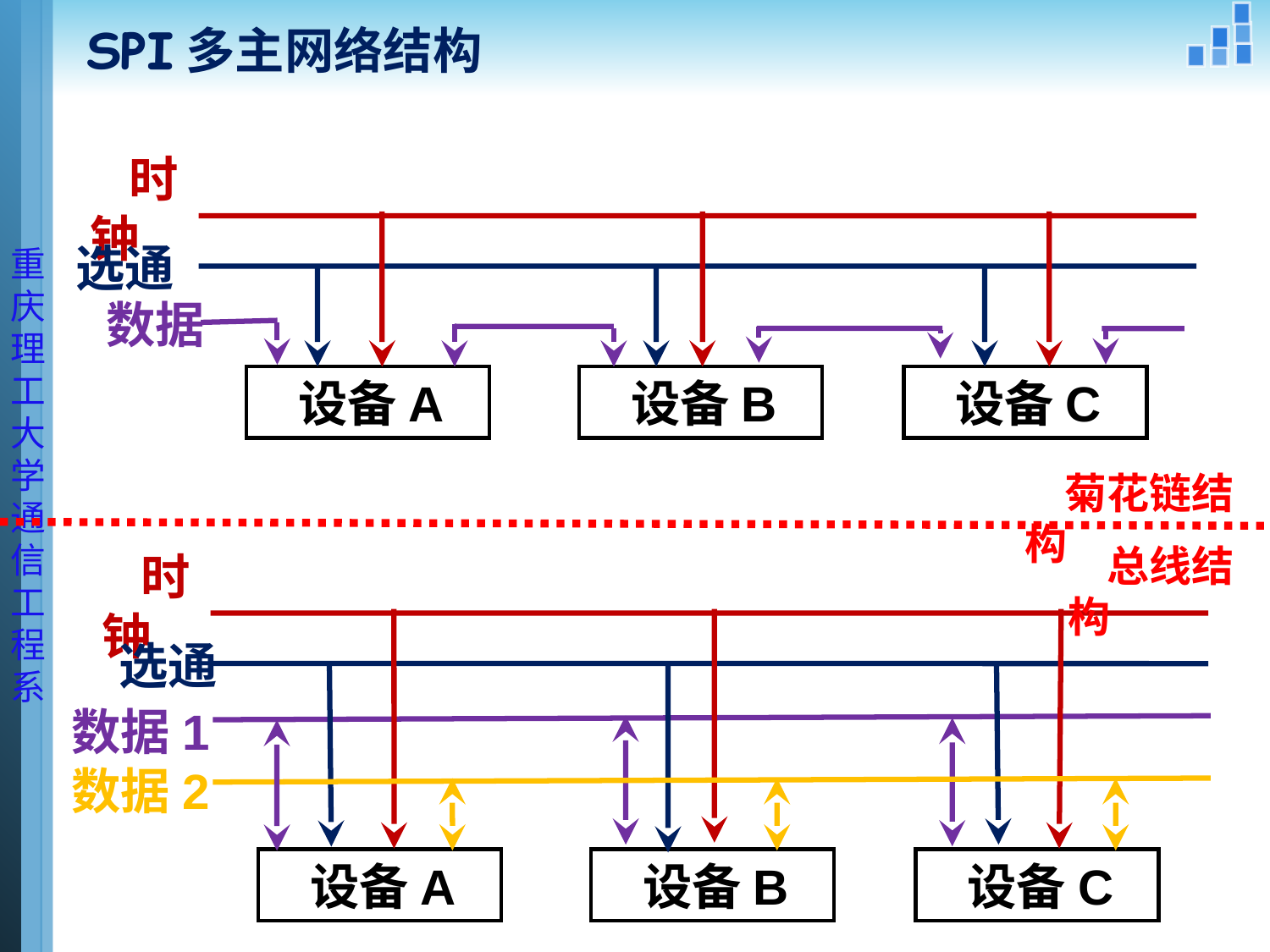

# SPI多主网络结构
时钟

选通

数据

设备A
设备B
设备C
菊花链结构

总线结构
时钟

选通

数据1

数据2

设备A
设备B
设备C